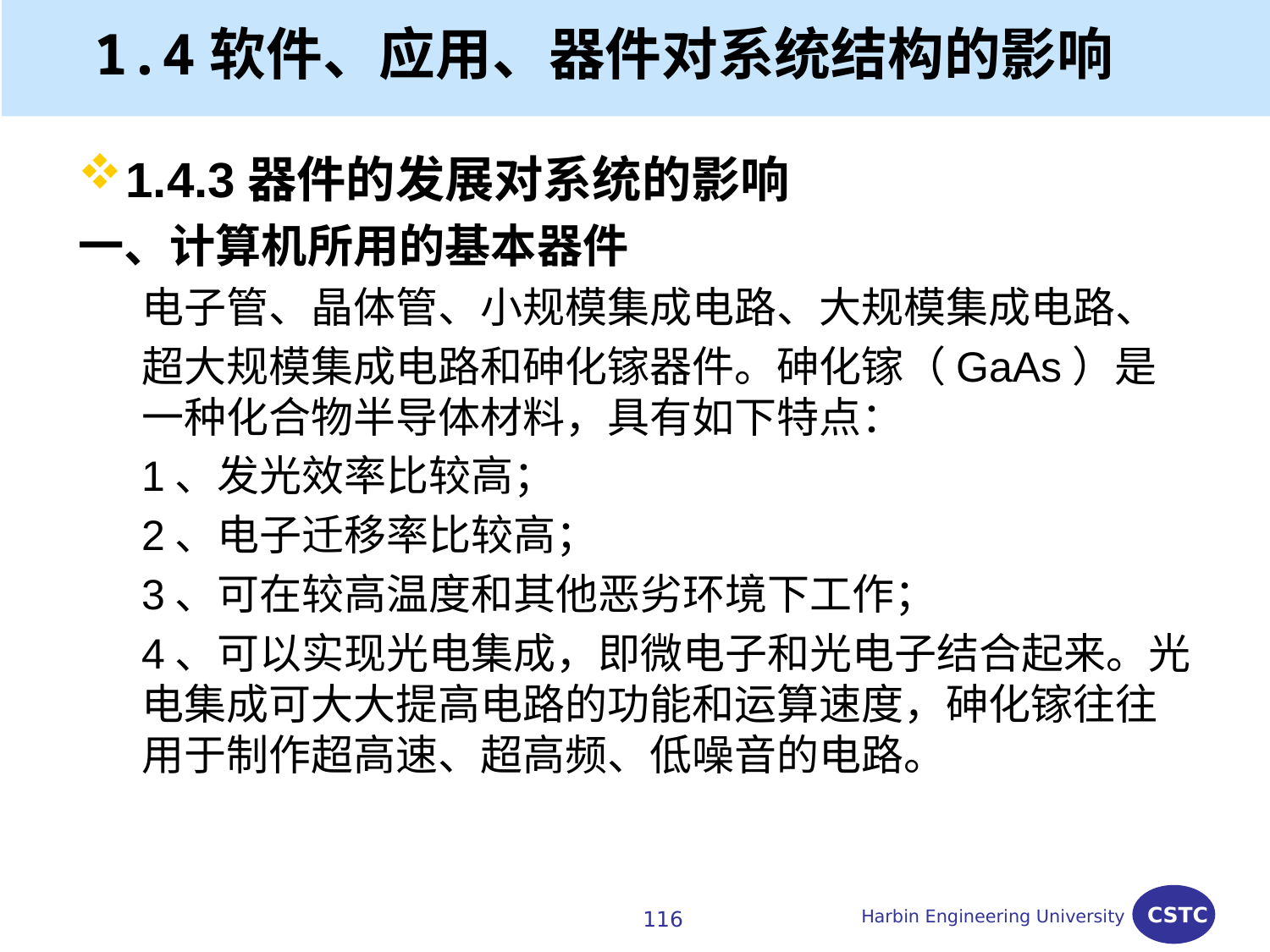

# 1.4软件、应用、器件对系统结构的影响
1.4.3器件的发展对系统的影响
一、计算机所用的基本器件
电子管、晶体管、小规模集成电路、大规模集成电路、
超大规模集成电路和砷化镓器件。砷化镓（GaAs）是一种化合物半导体材料，具有如下特点：
1、发光效率比较高；
2、电子迁移率比较高；
3、可在较高温度和其他恶劣环境下工作；
4、可以实现光电集成，即微电子和光电子结合起来。光电集成可大大提高电路的功能和运算速度，砷化镓往往用于制作超高速、超高频、低噪音的电路。

116
Harbin Engineering University